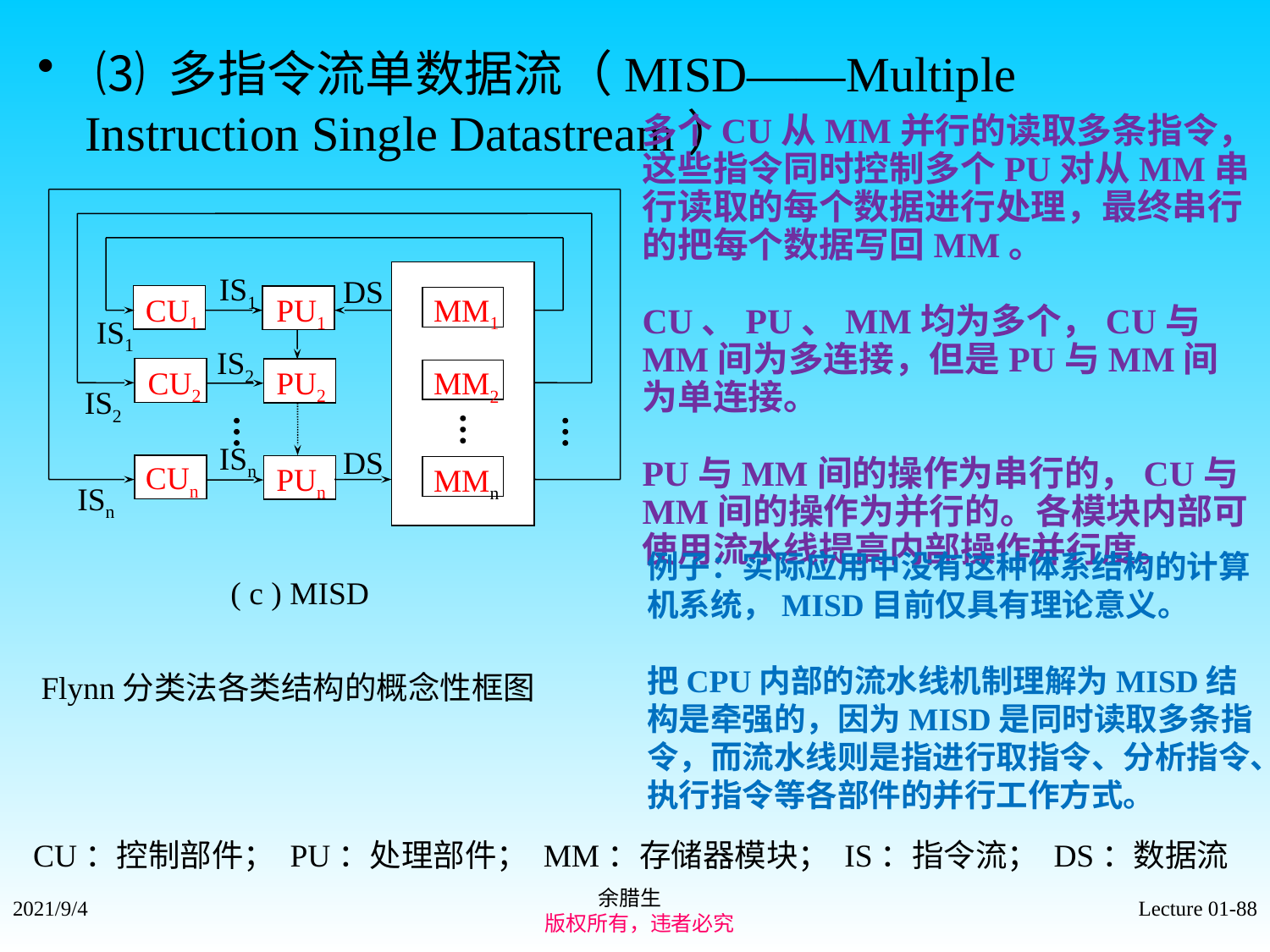

⑶ 多指令流单数据流（MISD——Multiple Instruction Single Datastream）

多个CU从MM并行的读取多条指令，这些指令同时控制多个PU对从MM串行读取的每个数据进行处理，最终串行的把每个数据写回MM。

CU、PU、MM均为多个，CU与MM间为多连接，但是PU与MM间为单连接。

PU与MM间的操作为串行的，CU与MM间的操作为并行的。各模块内部可使用流水线提高内部操作并行度。

 MM1
 MM2
 MMn

 IS1
 DS
 CU1
 PU1
  IS1
 IS2
 CU2
 PU2
  IS2
 ISn
 DS
 CUn
 PUn
  ISn
例子：实际应用中没有这种体系结构的计算机系统，MISD目前仅具有理论意义。

把CPU内部的流水线机制理解为MISD结构是牵强的，因为MISD是同时读取多条指令，而流水线则是指进行取指令、分析指令、执行指令等各部件的并行工作方式。
( c ) MISD
Flynn分类法各类结构的概念性框图

CU：控制部件； PU：处理部件； MM：存储器模块； IS：指令流； DS：数据流

余腊生
 版权所有，违者必究
2021/9/4
Lecture 01-88